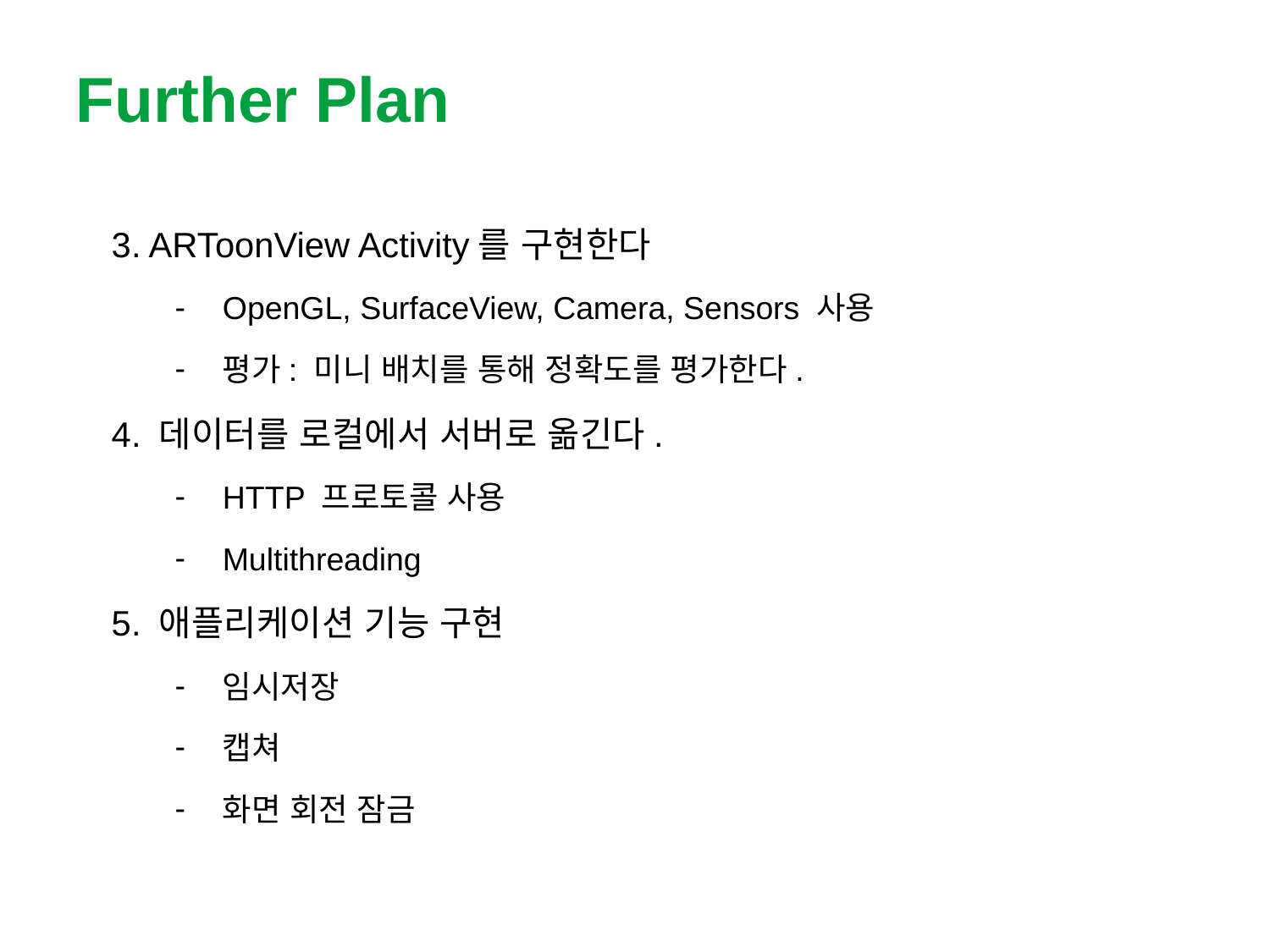

# Further Plan
3. ARToonView Activity를 구현한다
OpenGL, SurfaceView, Camera, Sensors 사용
평가: 미니 배치를 통해 정확도를 평가한다.
4. 데이터를 로컬에서 서버로 옮긴다.
HTTP 프로토콜 사용
Multithreading
5. 애플리케이션 기능 구현
임시저장
캡쳐
화면 회전 잠금